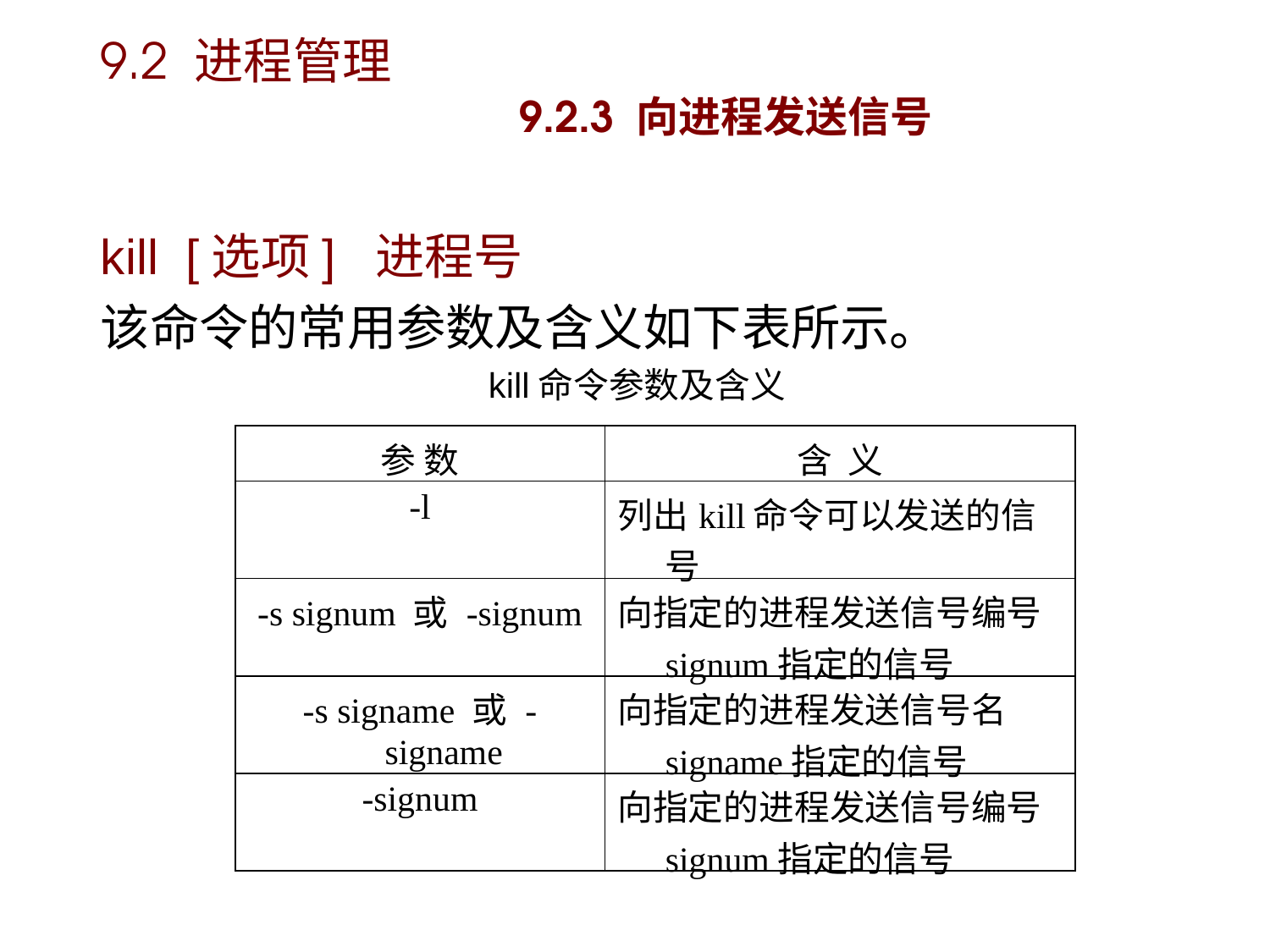

# 9.2 进程管理 9.2.3 向进程发送信号
kill  [选项]  进程号
该命令的常用参数及含义如下表所示。
kill命令参数及含义
| 参 数 | 含 义 |
| --- | --- |
| -l | 列出kill命令可以发送的信号 |
| -s signum 或 -signum | 向指定的进程发送信号编号signum指定的信号 |
| -s signame 或 -signame | 向指定的进程发送信号名signame指定的信号 |
| -signum | 向指定的进程发送信号编号signum指定的信号 |